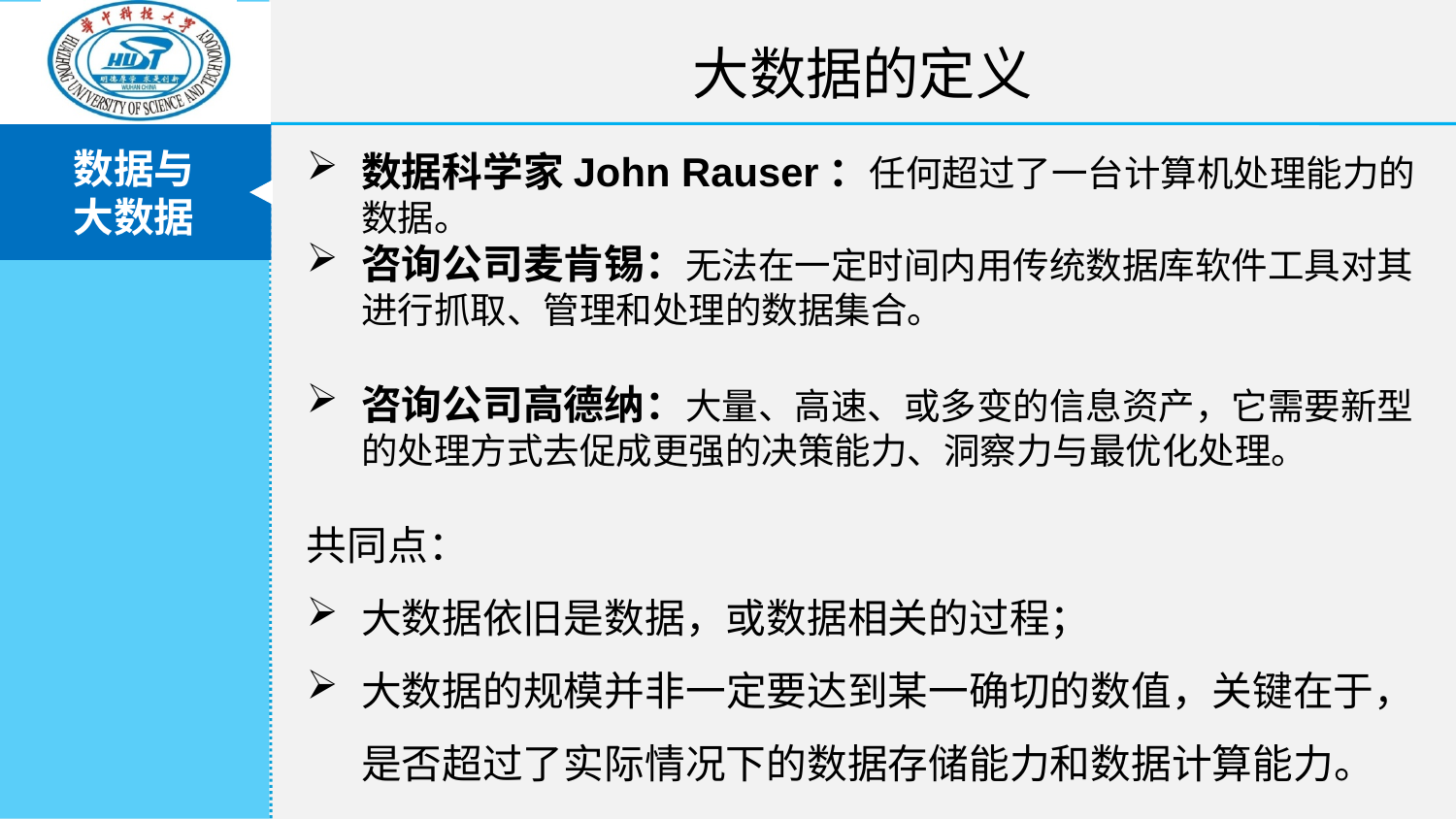

大数据的定义
数据科学家John Rauser：任何超过了一台计算机处理能力的数据。
咨询公司麦肯锡：无法在一定时间内用传统数据库软件工具对其进行抓取、管理和处理的数据集合。

咨询公司高德纳：大量、高速、或多变的信息资产，它需要新型的处理方式去促成更强的决策能力、洞察力与最优化处理。

共同点：
大数据依旧是数据，或数据相关的过程；
大数据的规模并非一定要达到某一确切的数值，关键在于，是否超过了实际情况下的数据存储能力和数据计算能力。